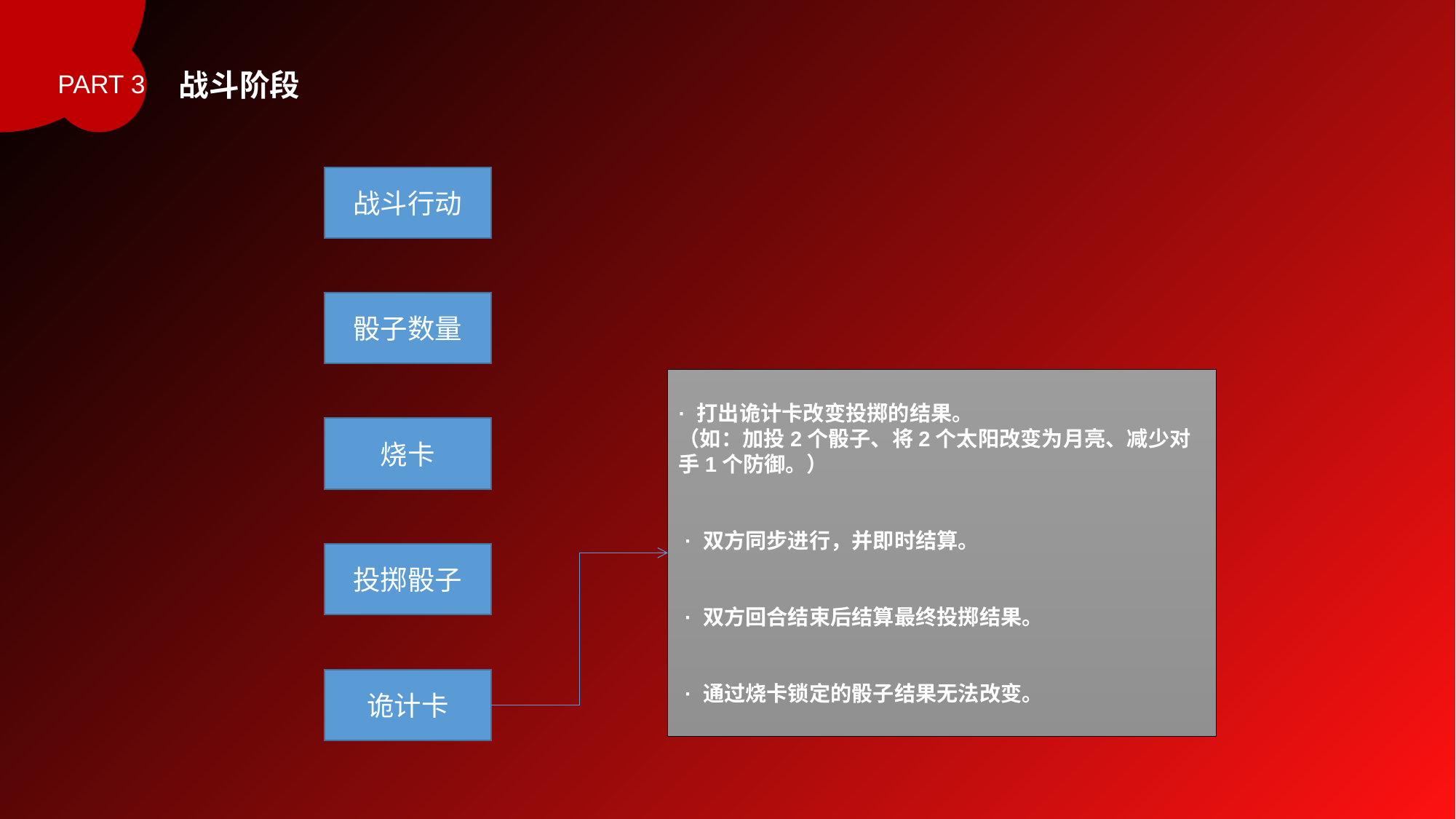

战斗阶段
PART 3
战斗行动
骰子数量

· 打出诡计卡改变投掷的结果。
（如：加投2个骰子、将2个太阳改变为月亮、减少对手1个防御。）

 · 双方同步进行，并即时结算。

 · 双方回合结束后结算最终投掷结果。

 · 通过烧卡锁定的骰子结果无法改变。

烧卡
投掷骰子
诡计卡